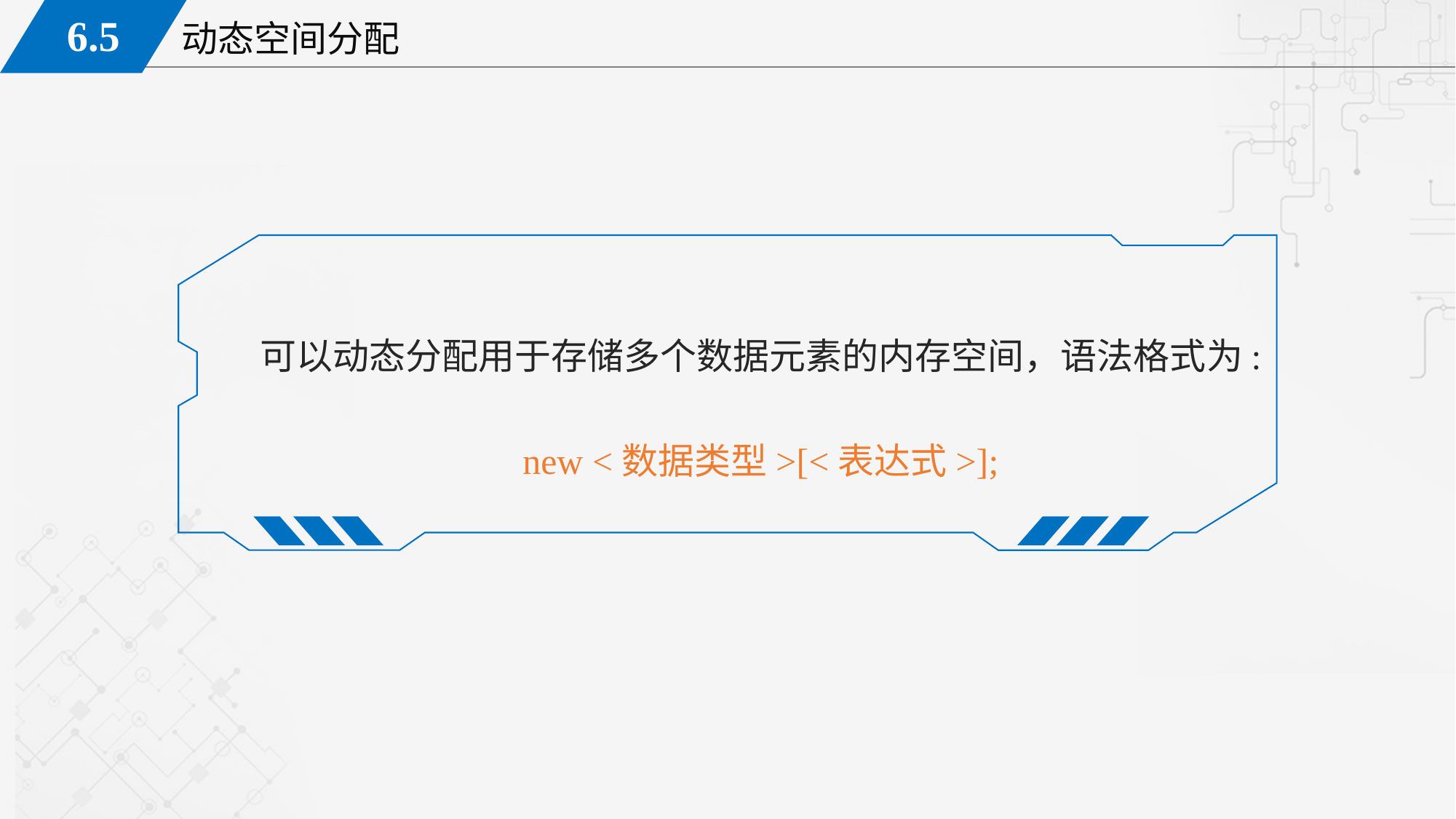

可以动态分配用于存储多个数据元素的内存空间，语法格式为:

new <数据类型>[<表达式>];